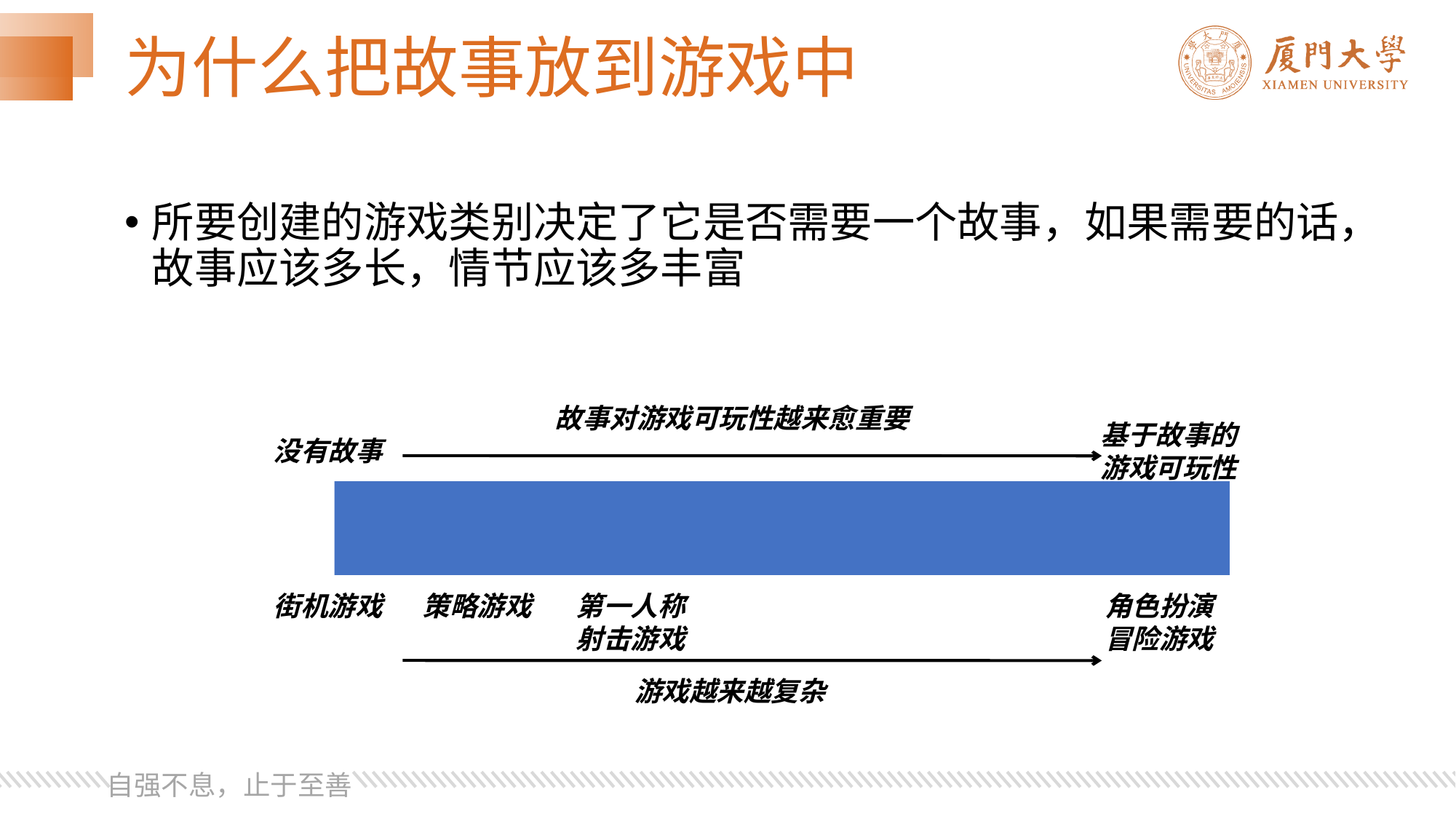

# 为什么把故事放到游戏中
所要创建的游戏类别决定了它是否需要一个故事，如果需要的话，故事应该多长，情节应该多丰富

故事对游戏可玩性越来愈重要
基于故事的
游戏可玩性
没有故事

街机游戏
策略游戏
第一人称
射击游戏
角色扮演
冒险游戏
游戏越来越复杂